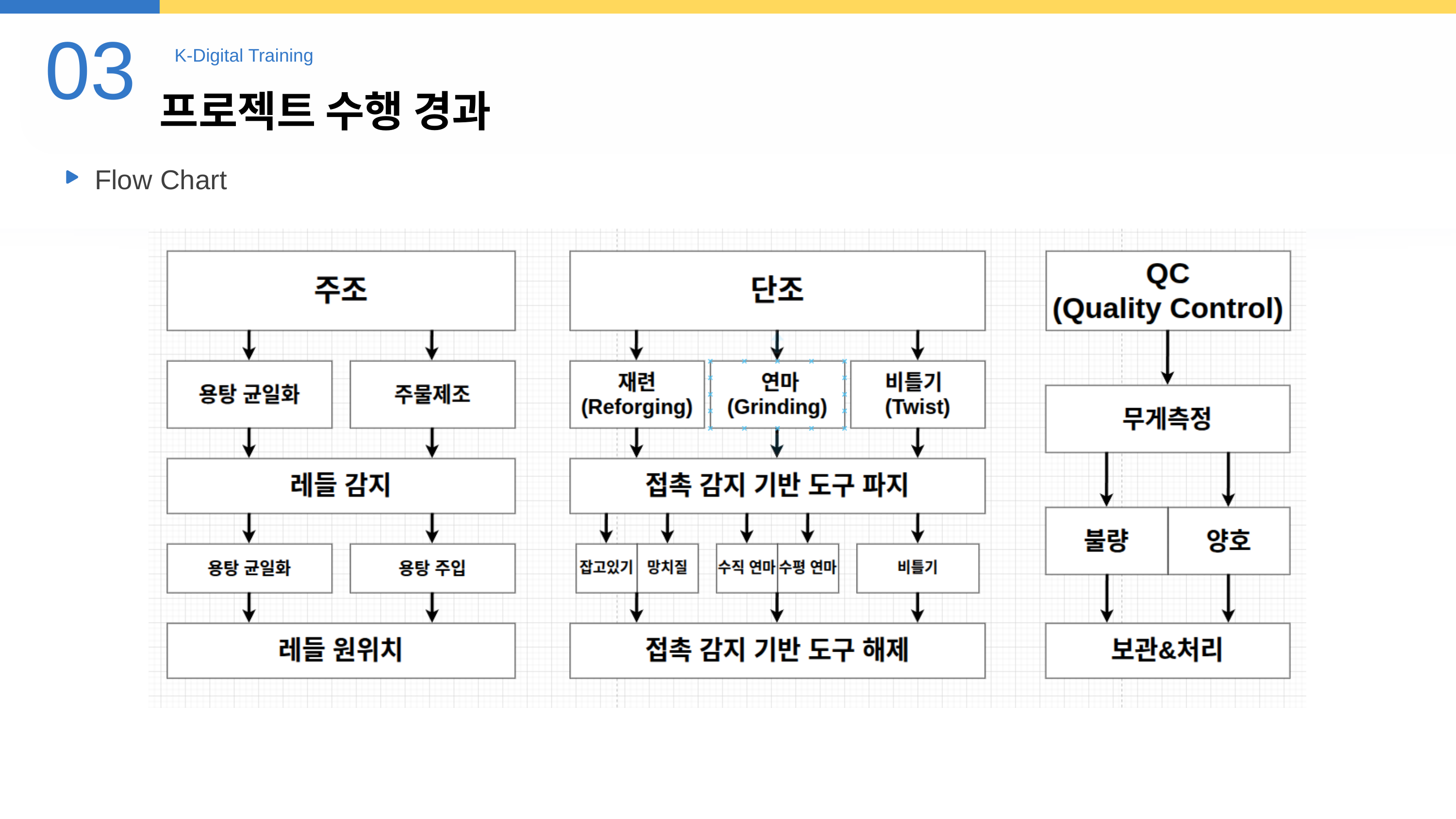

03
K-Digital Training
프로젝트 수행 경과
 Flow Chart